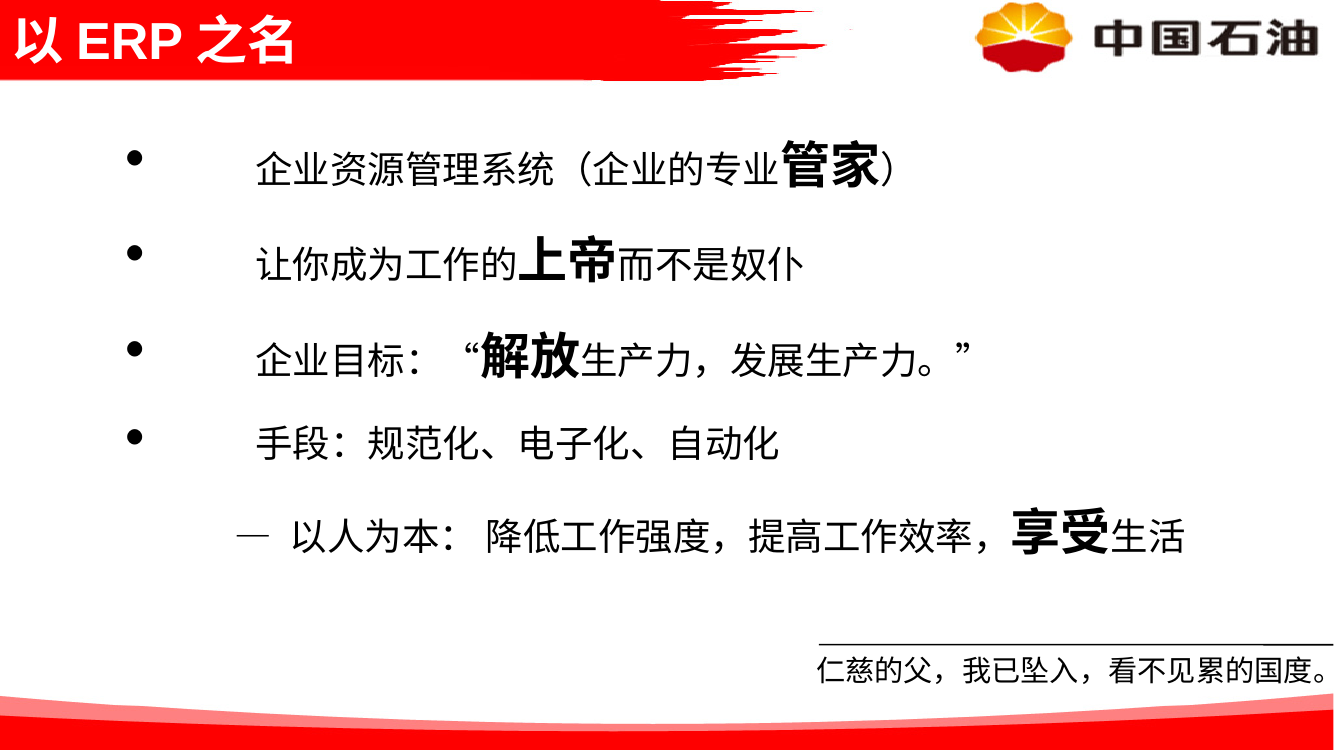

# 以ERP之名
企业资源管理系统（企业的专业管家）
让你成为工作的上帝而不是奴仆
企业目标：“解放生产力，发展生产力。”
手段：规范化、电子化、自动化
             — 以人为本： 降低工作强度，提高工作效率，享受生活
仁慈的父，我已坠入，看不见累的国度。